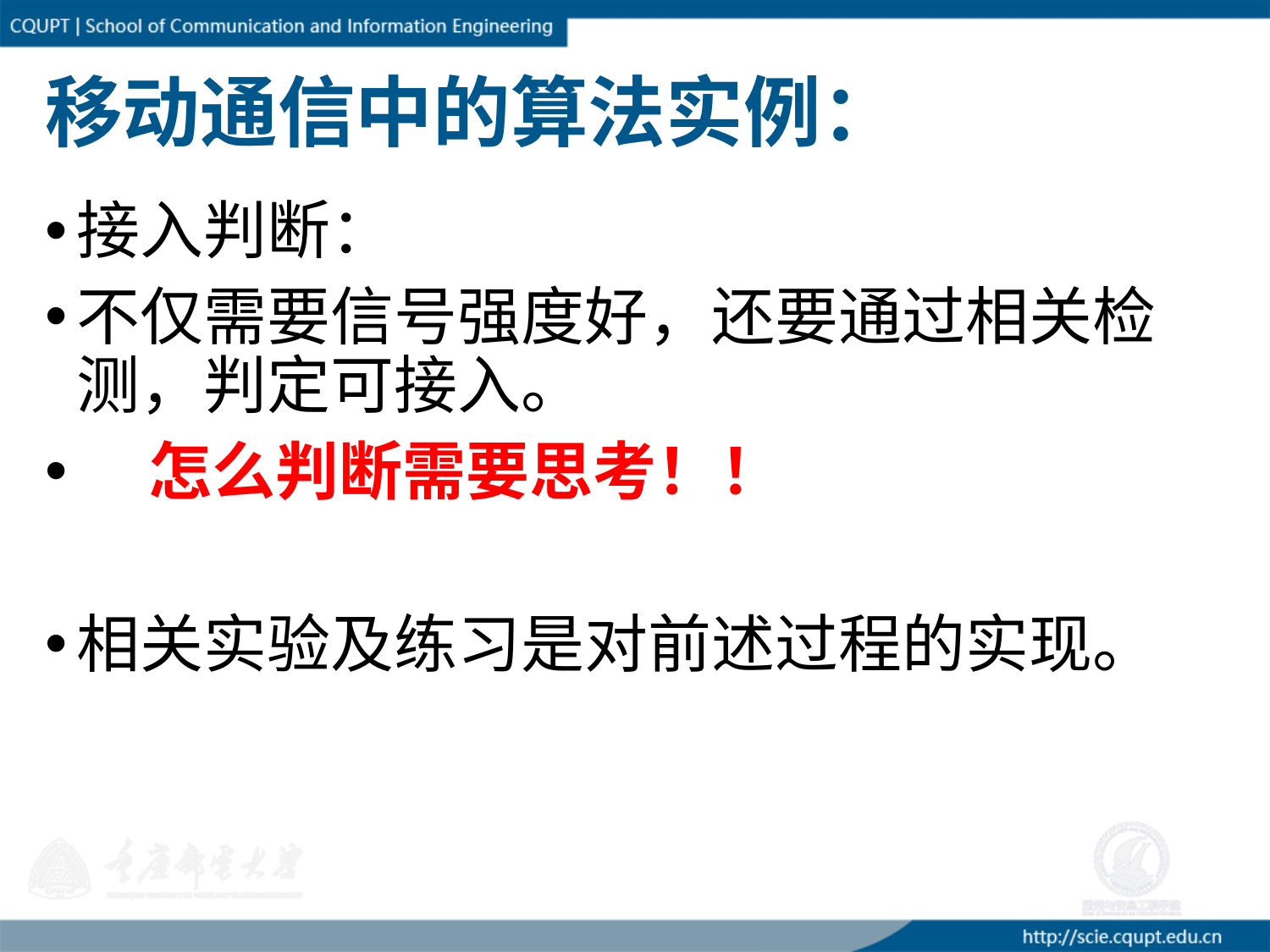

# 移动通信中的算法实例：
接入判断：
不仅需要信号强度好，还要通过相关检测，判定可接入。
    怎么判断需要思考！！

相关实验及练习是对前述过程的实现。